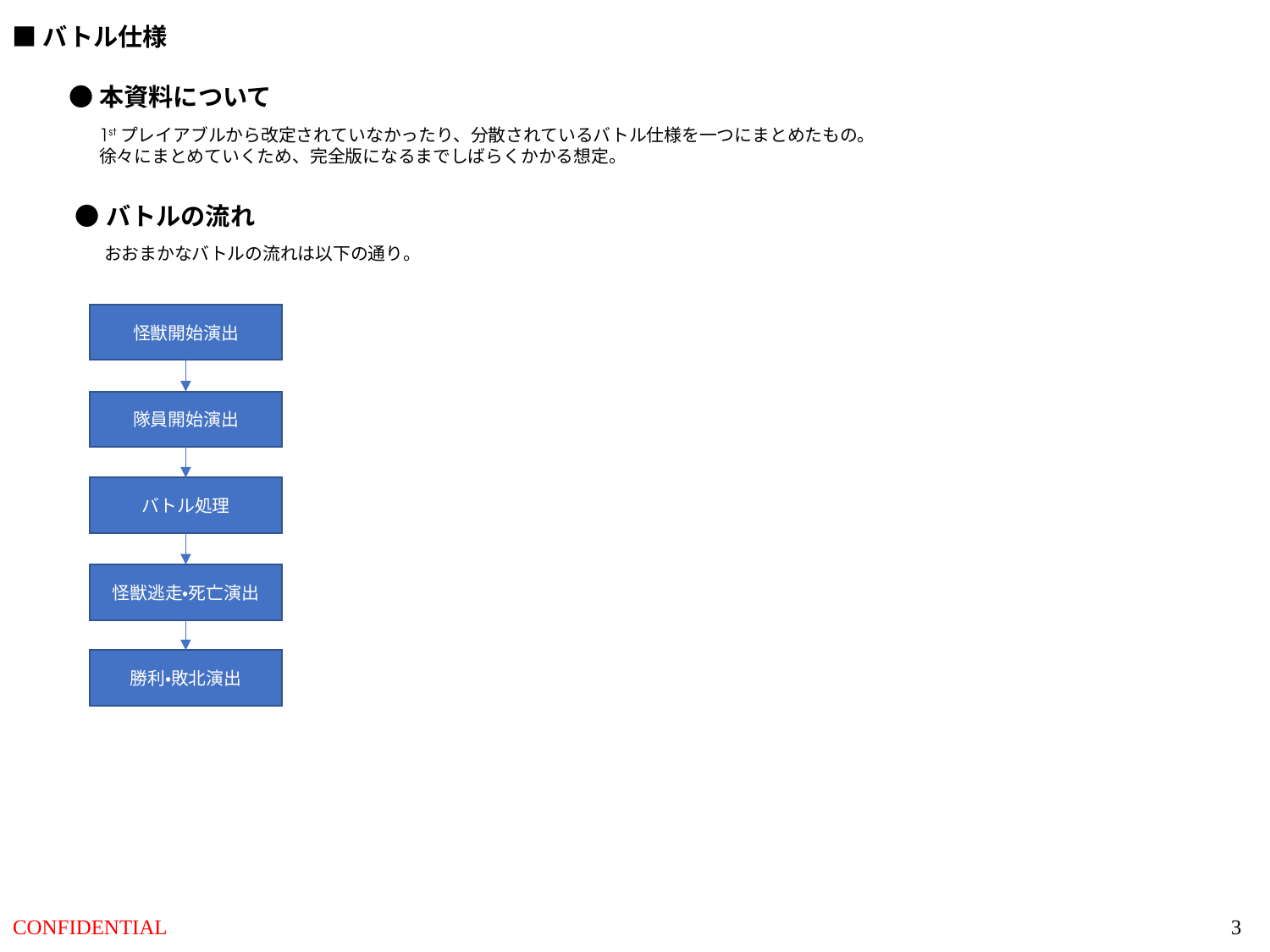

■バトル仕様
●本資料について
1stプレイアブルから改定されていなかったり、分散されているバトル仕様を一つにまとめたもの。
徐々にまとめていくため、完全版になるまでしばらくかかる想定。
●バトルの流れ
おおまかなバトルの流れは以下の通り。
怪獣開始演出
隊員開始演出
バトル処理
怪獣逃走・死亡演出
勝利・敗北演出
3
CONFIDENTIAL